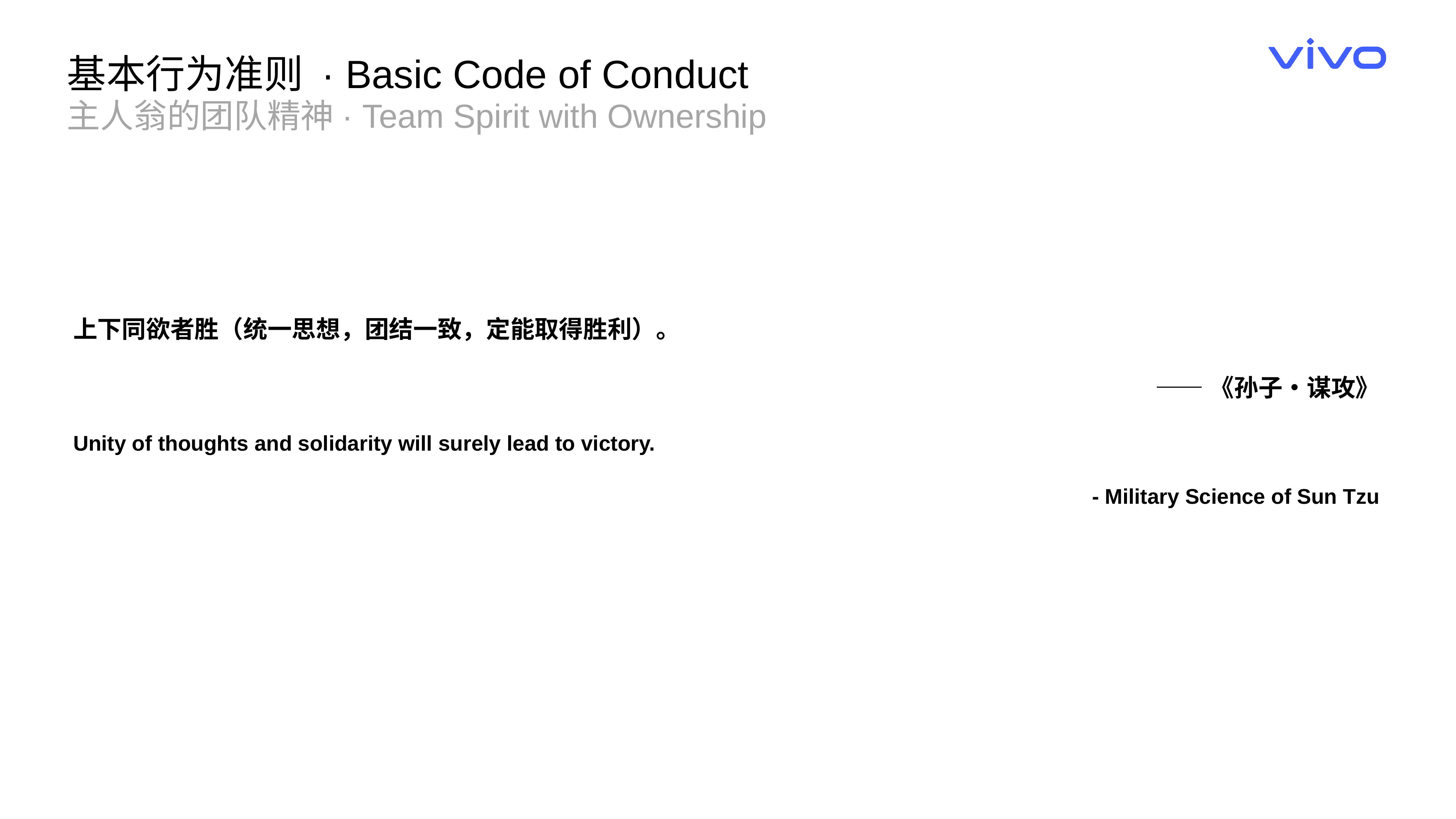

基本行为准则 · Basic Code of Conduct
主人翁的团队精神· Team Spirit with Ownership
上下同欲者胜（统一思想，团结一致，定能取得胜利）。
——《孙子•谋攻》
Unity of thoughts and solidarity will surely lead to victory.
- Military Science of Sun Tzu